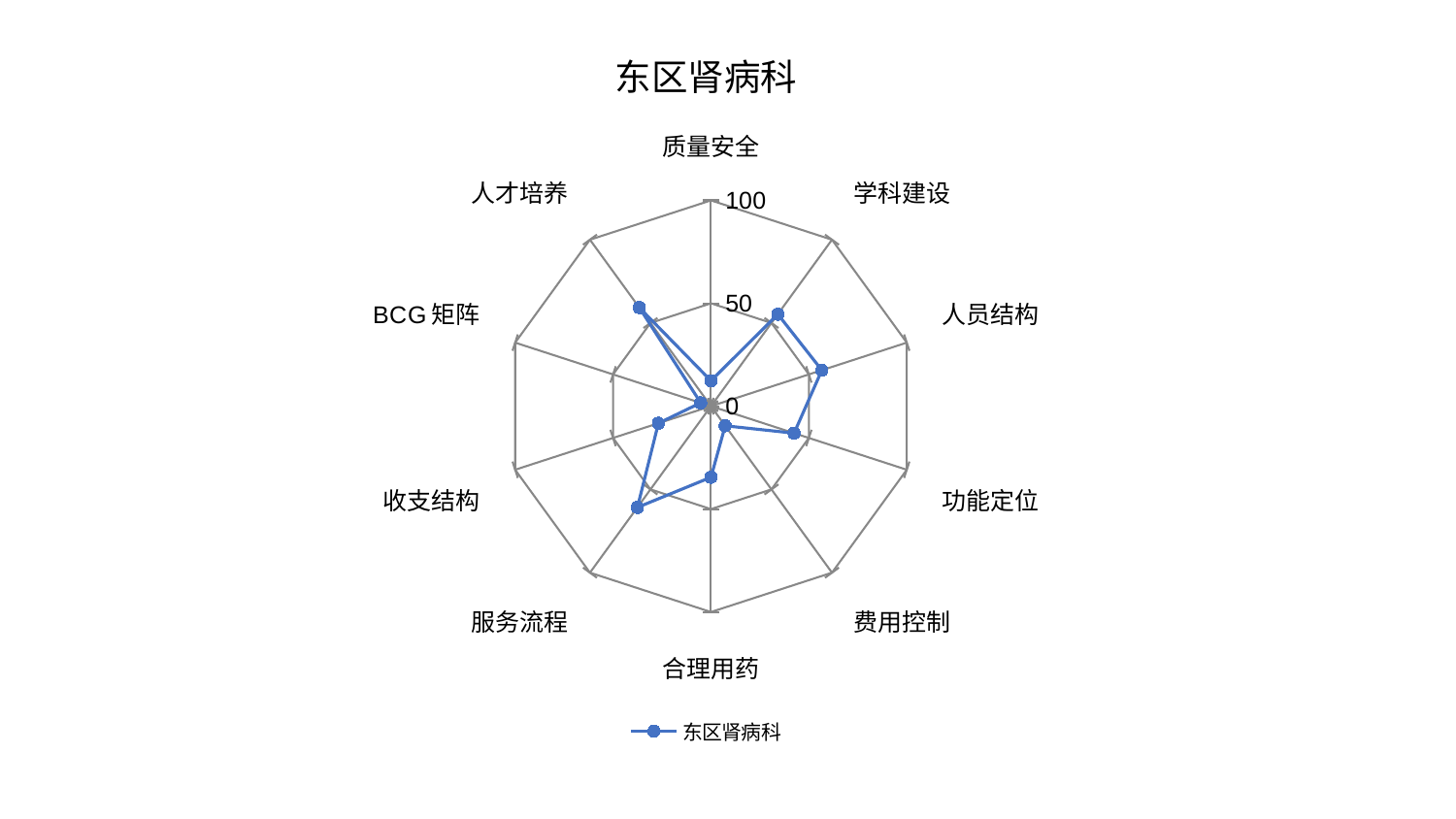

### Chart: 东区肾病科

| Category | 东区肾病科 |
|---|---|
| 质量安全 | 12.342254421215298 |
| 学科建设 | 55.257384254690784 |
| 人员结构 | 56.639682694036274 |
| 功能定位 | 42.463377006958275 |
| 费用控制 | 11.791749594384166 |
| 合理用药 | 34.52787178249138 |
| 服务流程 | 60.79506197970497 |
| 收支结构 | 26.862256049172846 |
| BCG矩阵 | 5.259576464841146 |
| 人才培养 | 59.26843856128114 |
126